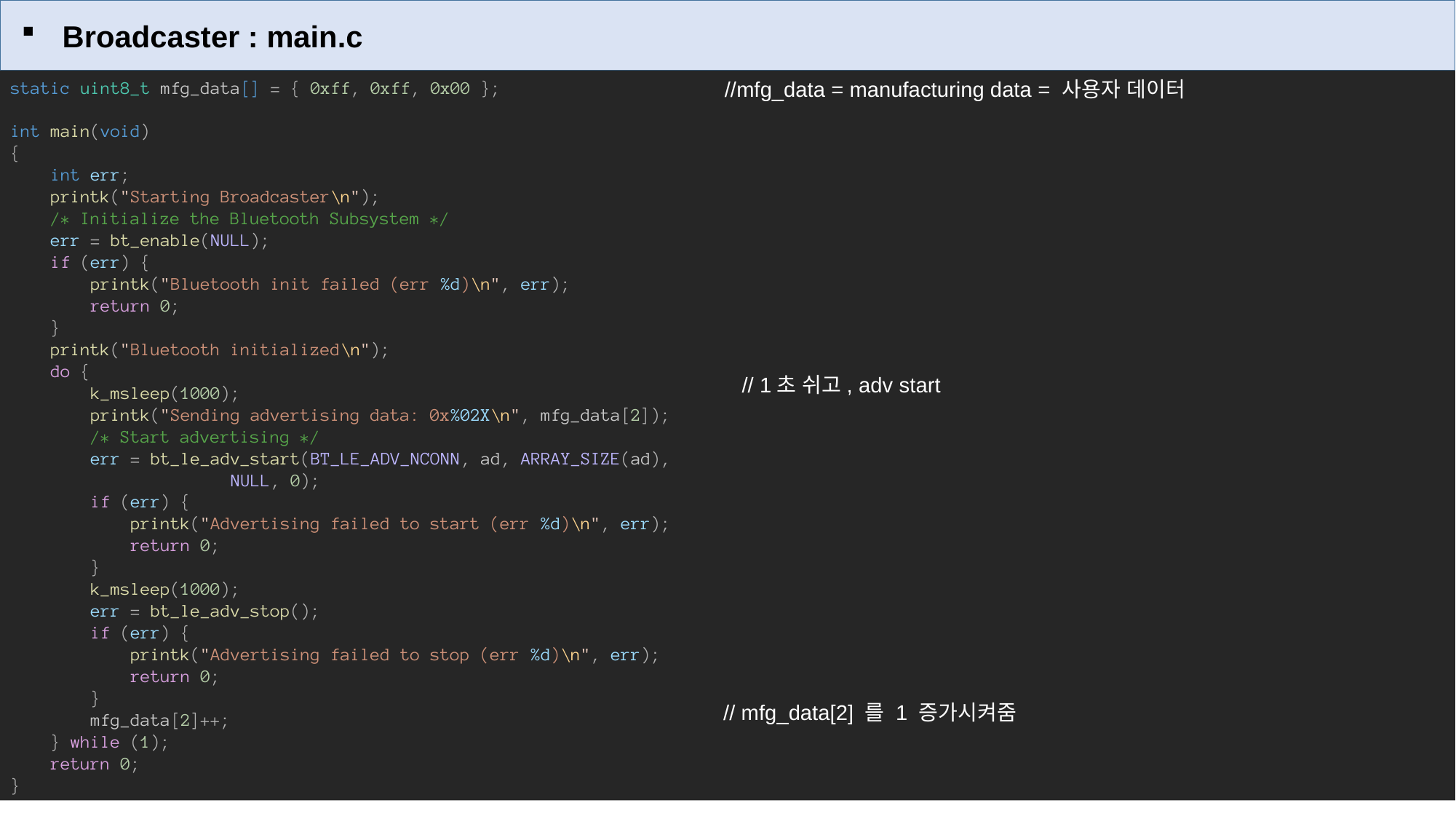

Broadcaster : main.c

int main(void)
{
    int err;
    printk("Starting Broadcaster\n");
    /* Initialize the Bluetooth Subsystem */
    err = bt_enable(NULL);
    if (err) {
        printk("Bluetooth init failed (err %d)\n", err);
        return 0;
    }
    printk("Bluetooth initialized\n");
    do {
        k_msleep(1000);
        printk("Sending advertising data: 0x%02X\n", mfg_data[2]);
        /* Start advertising */
        err = bt_le_adv_start(BT_LE_ADV_NCONN, ad, ARRAY_SIZE(ad),
                      NULL, 0);
        if (err) {
            printk("Advertising failed to start (err %d)\n", err);
            return 0;
        }
        k_msleep(1000);
        err = bt_le_adv_stop();
        if (err) {
            printk("Advertising failed to stop (err %d)\n", err);
            return 0;
        }
        mfg_data[2]++;
    } while (1);
    return 0;
}
static uint8_t mfg_data[] = { 0xff, 0xff, 0x00 };
//mfg_data = manufacturing data = 사용자 데이터
// 1초 쉬고, adv start
// mfg_data[2] 를 1 증가시켜줌